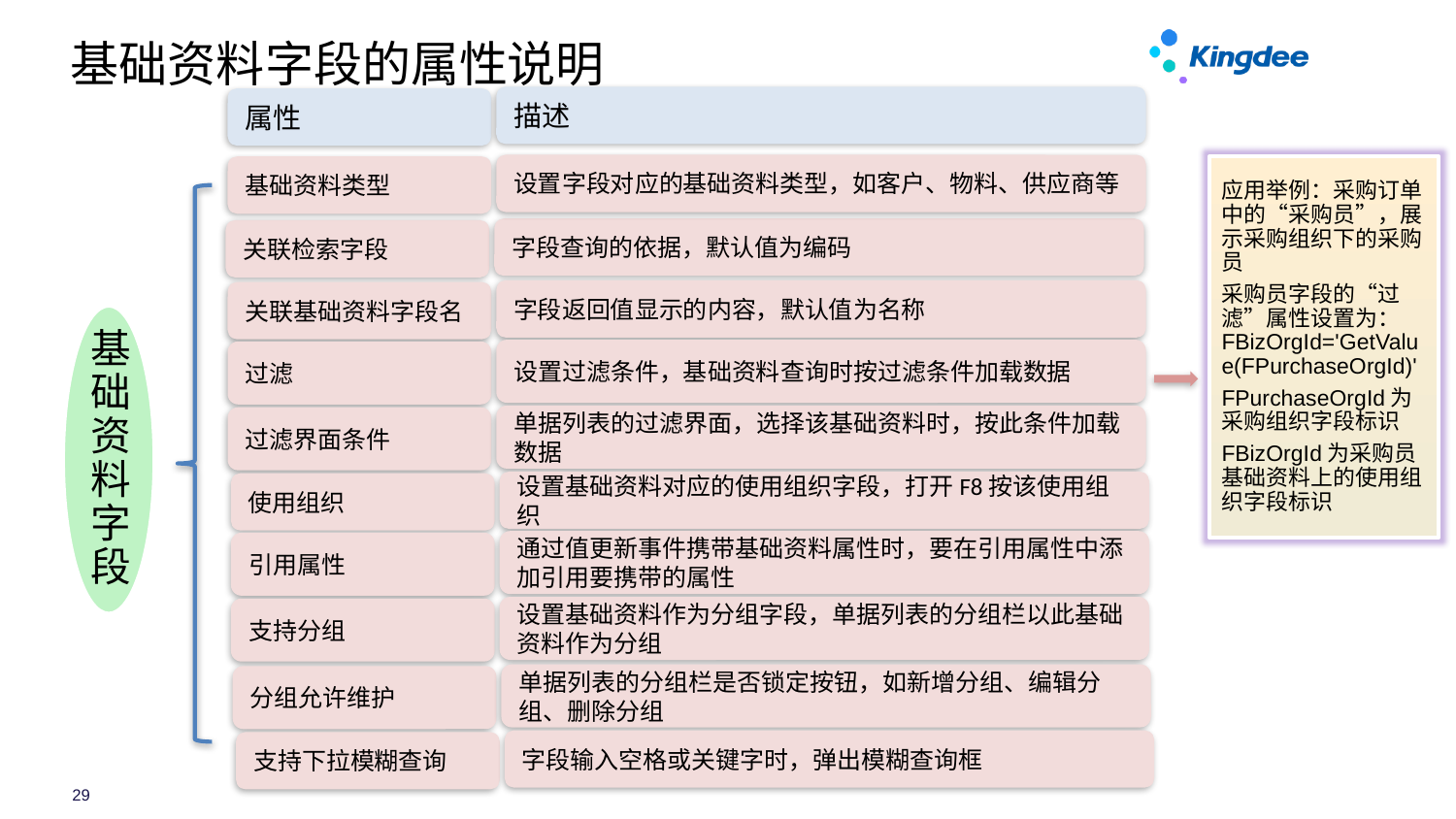

# 基础资料字段的属性说明
描述
属性
设置字段对应的基础资料类型，如客户、物料、供应商等
基础资料类型
应用举例：采购订单中的“采购员”，展示采购组织下的采购员
采购员字段的“过滤”属性设置为：FBizOrgId='GetValue(FPurchaseOrgId)'
FPurchaseOrgId为采购组织字段标识
FBizOrgId为采购员基础资料上的使用组织字段标识

字段查询的依据，默认值为编码
关联检索字段
字段返回值显示的内容，默认值为名称
关联基础资料字段名
基础资料字段
设置过滤条件，基础资料查询时按过滤条件加载数据
过滤

单据列表的过滤界面，选择该基础资料时，按此条件加载数据
过滤界面条件
设置基础资料对应的使用组织字段，打开F8按该使用组织
使用组织
通过值更新事件携带基础资料属性时，要在引用属性中添加引用要携带的属性
引用属性
设置基础资料作为分组字段，单据列表的分组栏以此基础资料作为分组
支持分组
单据列表的分组栏是否锁定按钮，如新增分组、编辑分组、删除分组
分组允许维护
字段输入空格或关键字时，弹出模糊查询框
支持下拉模糊查询